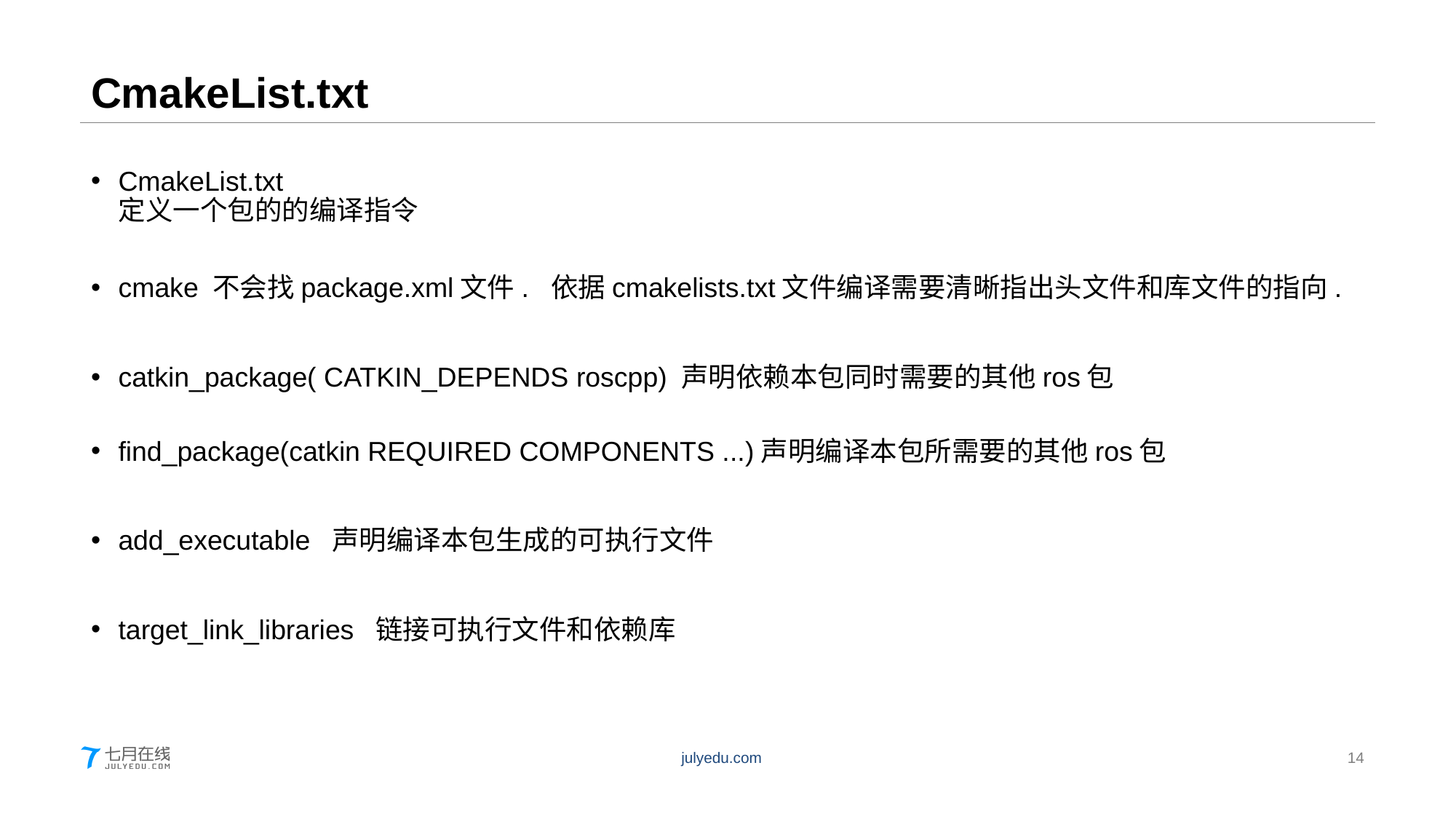

# CmakeList.txt
CmakeList.txt
定义一个包的的编译指令
cmake 不会找package.xml文件.  依据cmakelists.txt文件编译需要清晰指出头文件和库文件的指向.

catkin_package( CATKIN_DEPENDS roscpp) 声明依赖本包同时需要的其他ros包
find_package(catkin REQUIRED COMPONENTS ...)声明编译本包所需要的其他ros包

add_executable  声明编译本包生成的可执行文件

target_link_libraries  链接可执行文件和依赖库
14